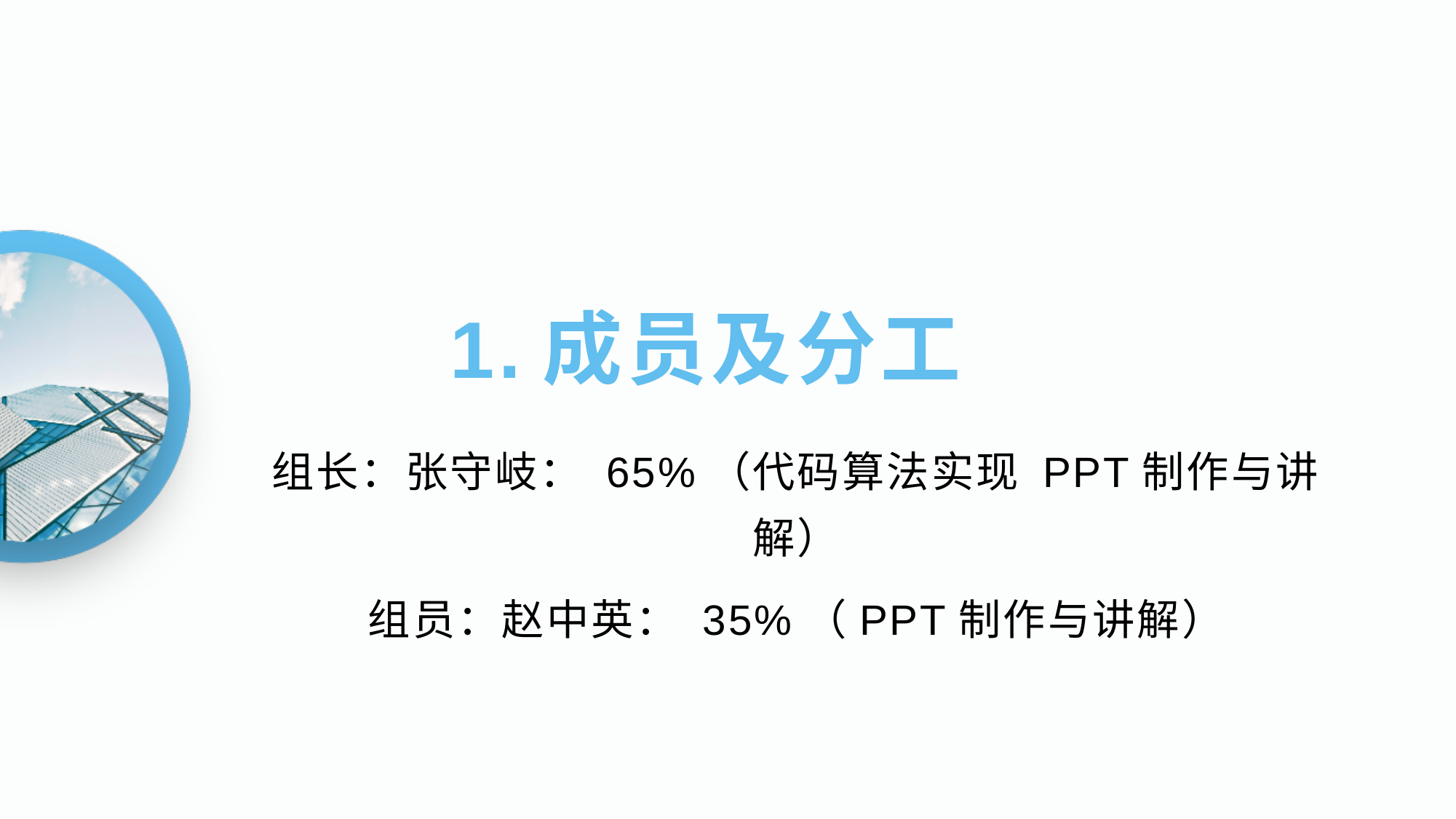

# 1.成员及分工
组长：张守岐： 65%（代码算法实现 PPT制作与讲解）
组员：赵中英： 35%（PPT制作与讲解）